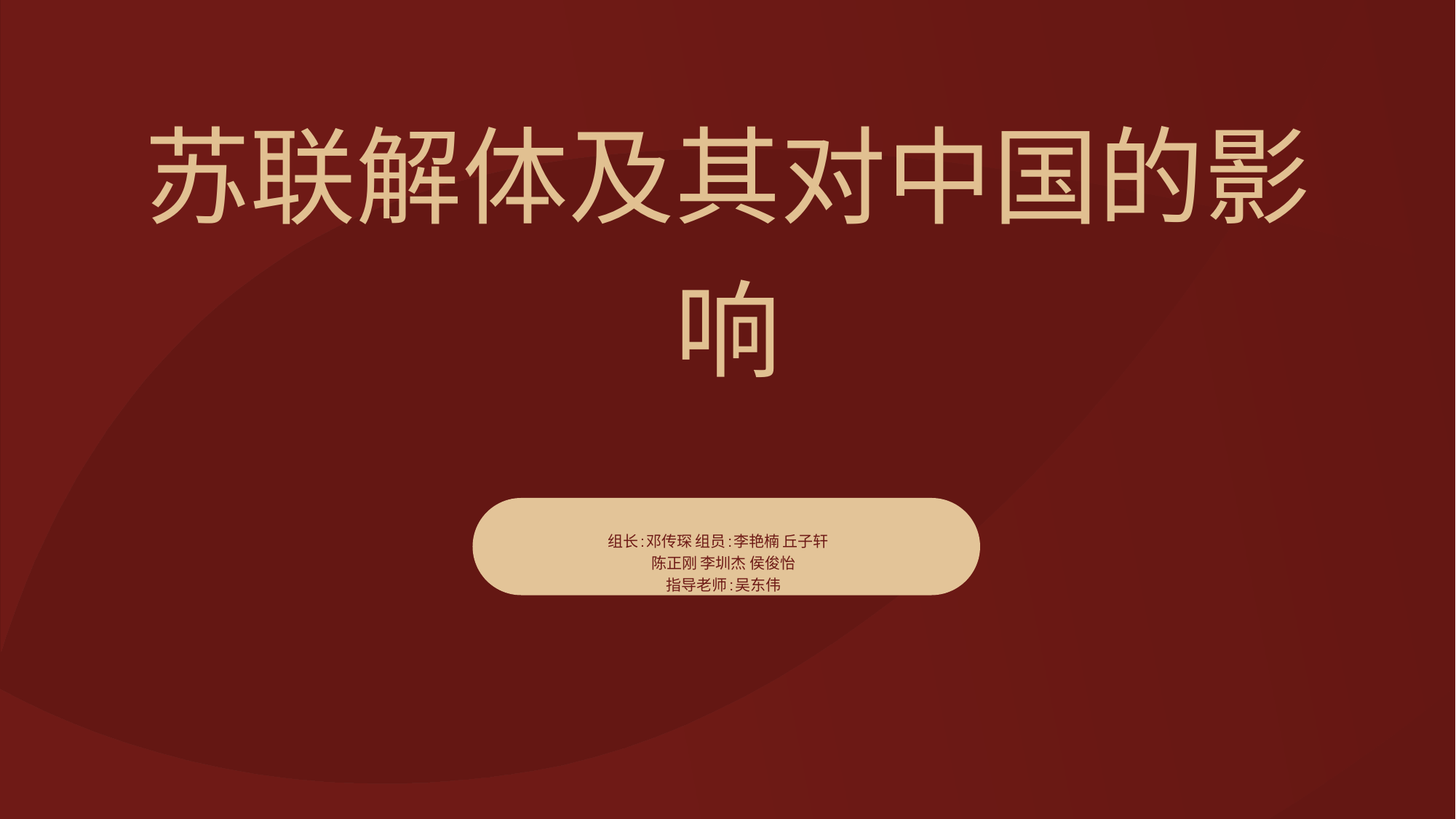

# 苏联解体及其对中国的影响
组长:邓传琛 组员:李艳楠 丘子轩
陈正刚 李圳杰 侯俊怡
指导老师:吴东伟